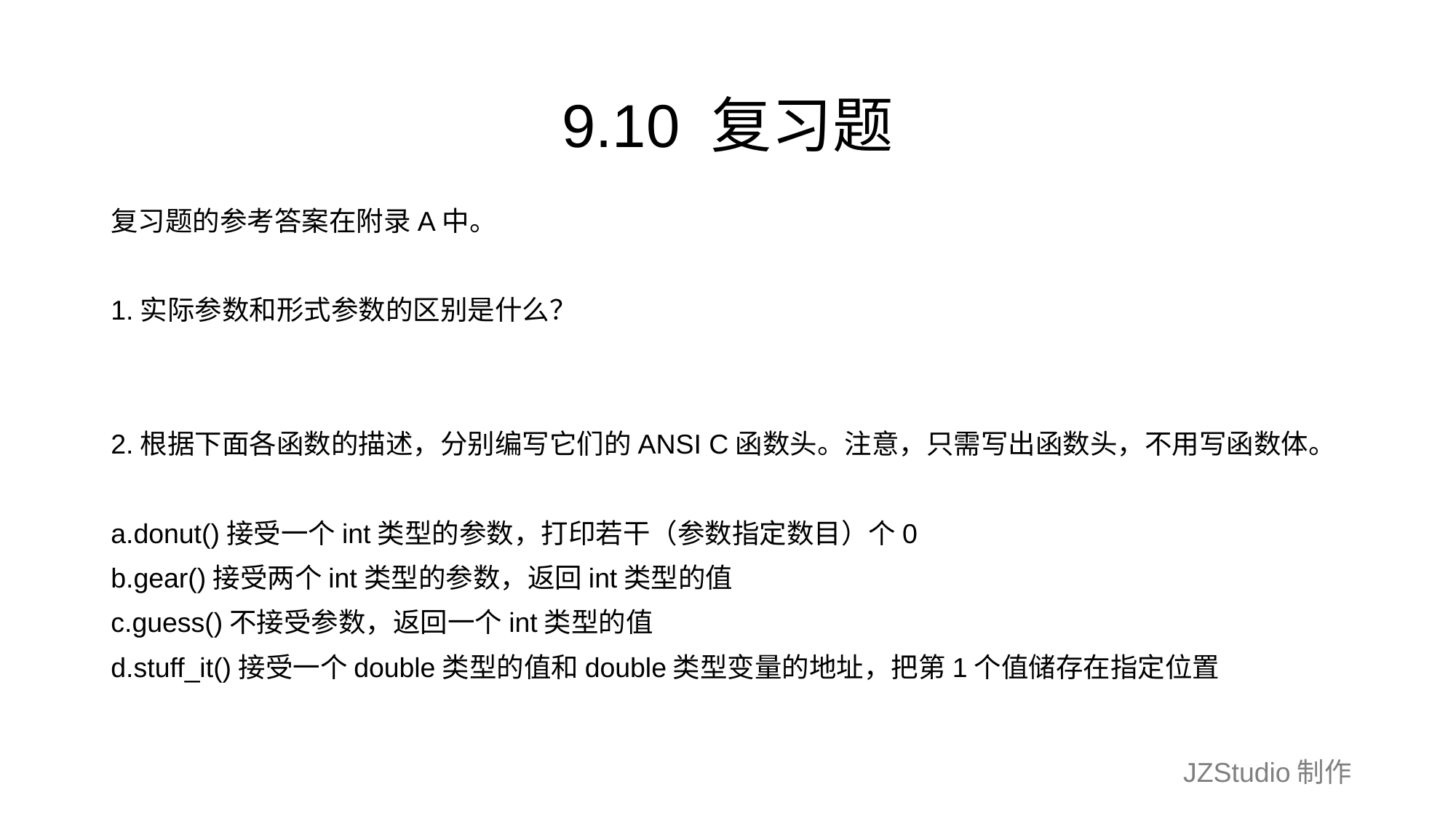

# 9.10 复习题
复习题的参考答案在附录A中。

1.实际参数和形式参数的区别是什么？

2.根据下面各函数的描述，分别编写它们的ANSI C函数头。注意，只需写出函数头，不用写函数体。

a.donut()接受一个int类型的参数，打印若干（参数指定数目）个0
b.gear()接受两个int类型的参数，返回int类型的值
c.guess()不接受参数，返回一个int类型的值
d.stuff_it()接受一个double类型的值和double类型变量的地址，把第1个值储存在指定位置